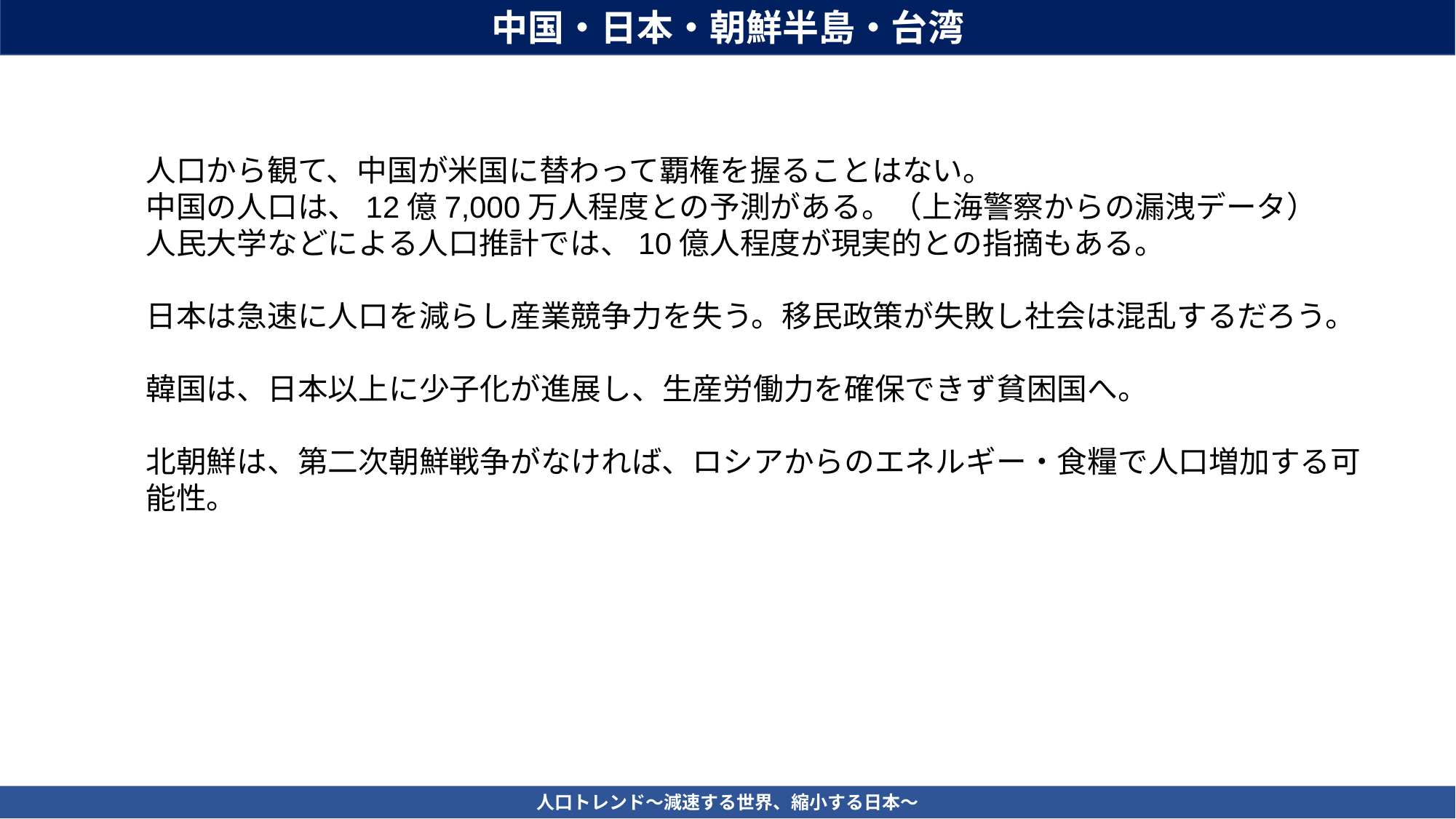

中国・日本・朝鮮半島・台湾
人口から観て、中国が米国に替わって覇権を握ることはない。
中国の人口は、12億7,000万人程度との予測がある。（上海警察からの漏洩データ）
人民大学などによる人口推計では、10億人程度が現実的との指摘もある。

日本は急速に人口を減らし産業競争力を失う。移民政策が失敗し社会は混乱するだろう。

韓国は、日本以上に少子化が進展し、生産労働力を確保できず貧困国へ。

北朝鮮は、第二次朝鮮戦争がなければ、ロシアからのエネルギー・食糧で人口増加する可能性。
人口トレンド～減速する世界、縮小する日本～